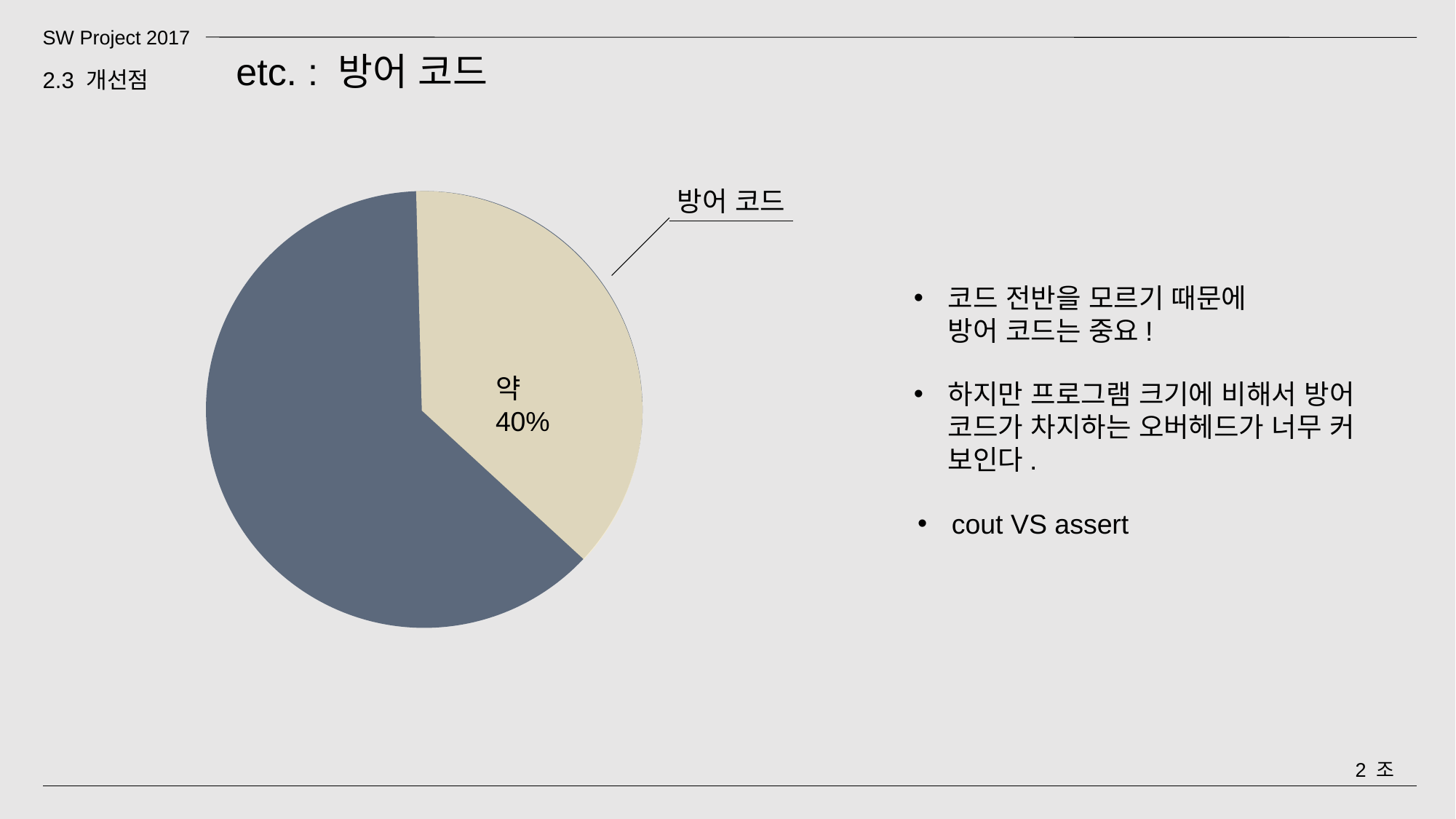

SW Project 2017
etc. : 방어 코드
2.3 개선점
방어 코드

코드 전반을 모르기 때문에 방어 코드는 중요!
약 40%
하지만 프로그램 크기에 비해서 방어 코드가 차지하는 오버헤드가 너무 커 보인다.
cout VS assert
2 조